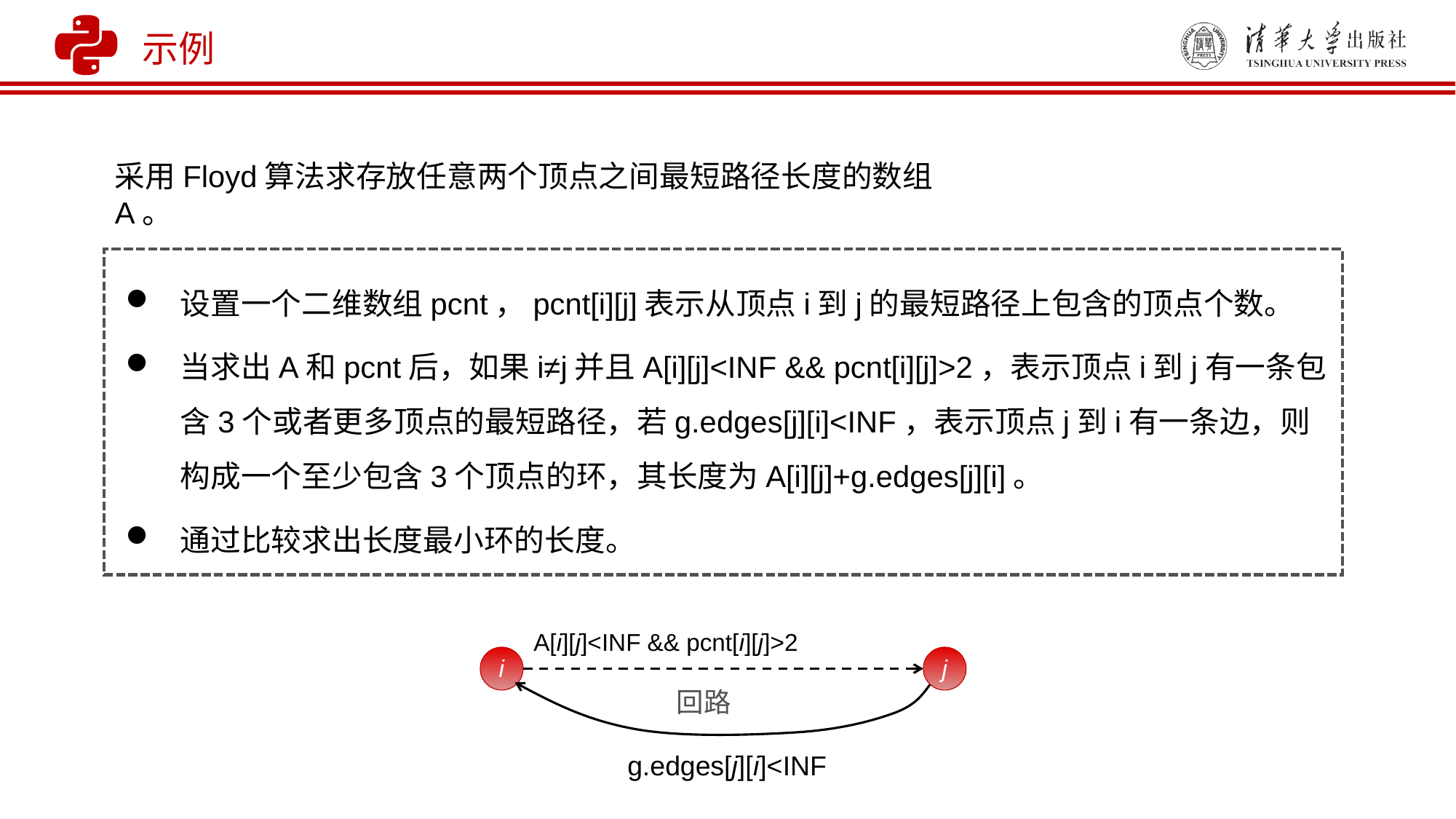

示例
采用Floyd算法求存放任意两个顶点之间最短路径长度的数组A。
设置一个二维数组pcnt，pcnt[i][j]表示从顶点i到j的最短路径上包含的顶点个数。
当求出A和pcnt后，如果i≠j并且A[i][j]<INF && pcnt[i][j]>2，表示顶点i到j有一条包含3个或者更多顶点的最短路径，若g.edges[j][i]<INF，表示顶点j到i有一条边，则构成一个至少包含3个顶点的环，其长度为A[i][j]+g.edges[j][i]。
通过比较求出长度最小环的长度。
A[i][j]<INF && pcnt[i][j]>2
i
j
回路

g.edges[j][i]<INF